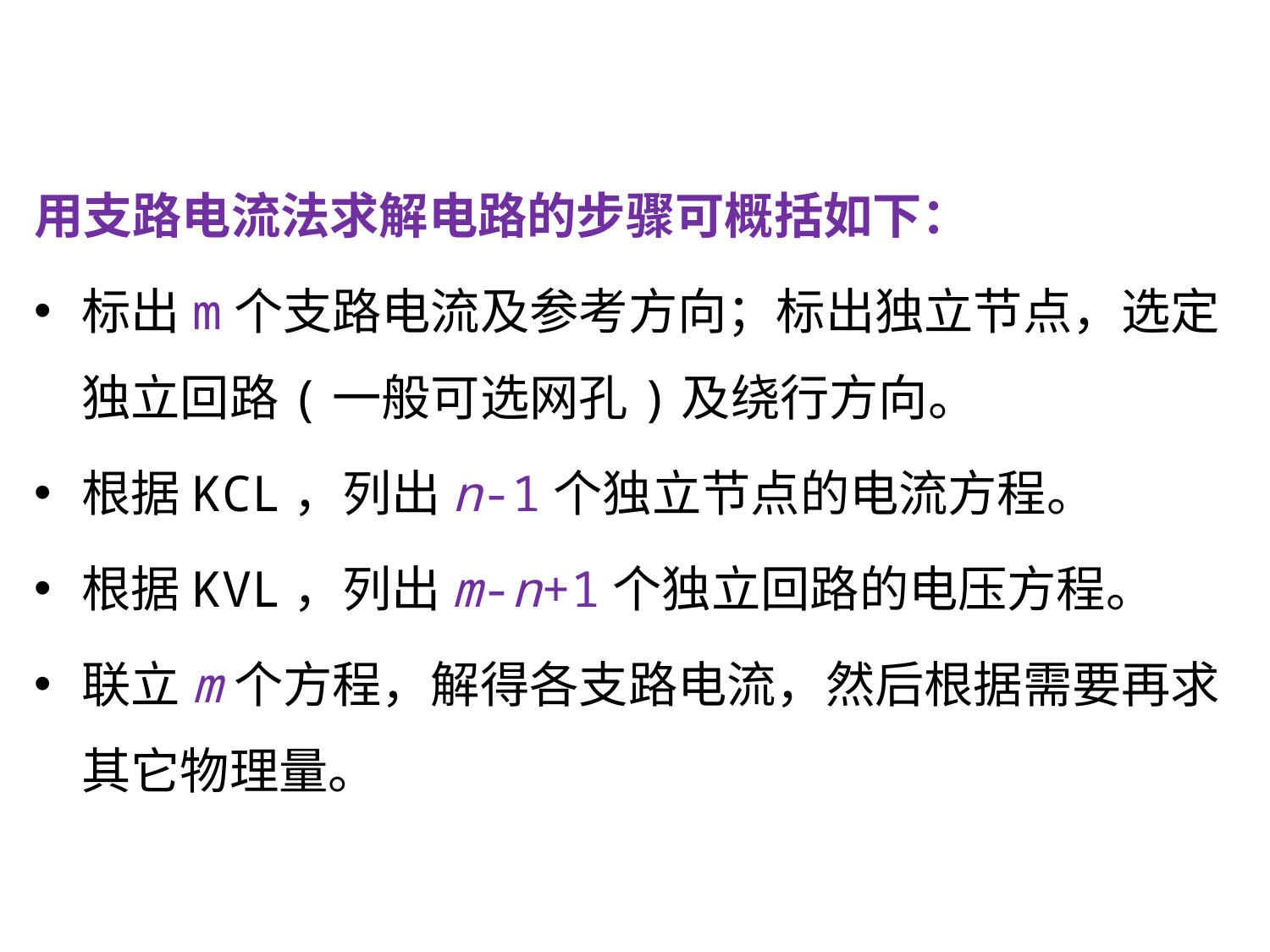

用支路电流法求解电路的步骤可概括如下：
标出m个支路电流及参考方向；标出独立节点，选定独立回路(一般可选网孔)及绕行方向。
根据KCL，列出n-1个独立节点的电流方程。
根据KVL，列出m-n+1个独立回路的电压方程。
联立m个方程，解得各支路电流，然后根据需要再求其它物理量。